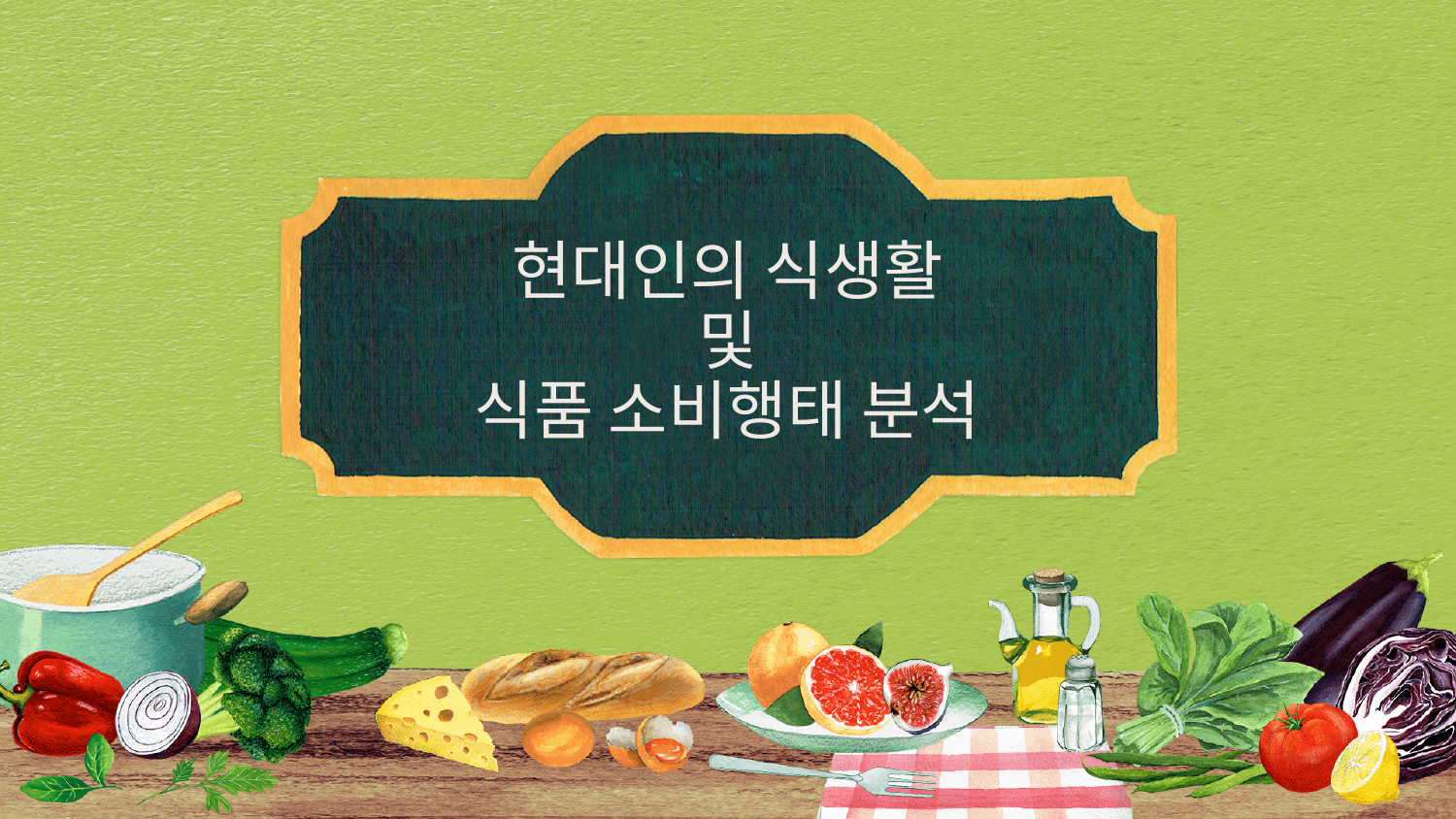

# 현대인의 식생활
및
식품 소비행태 분석